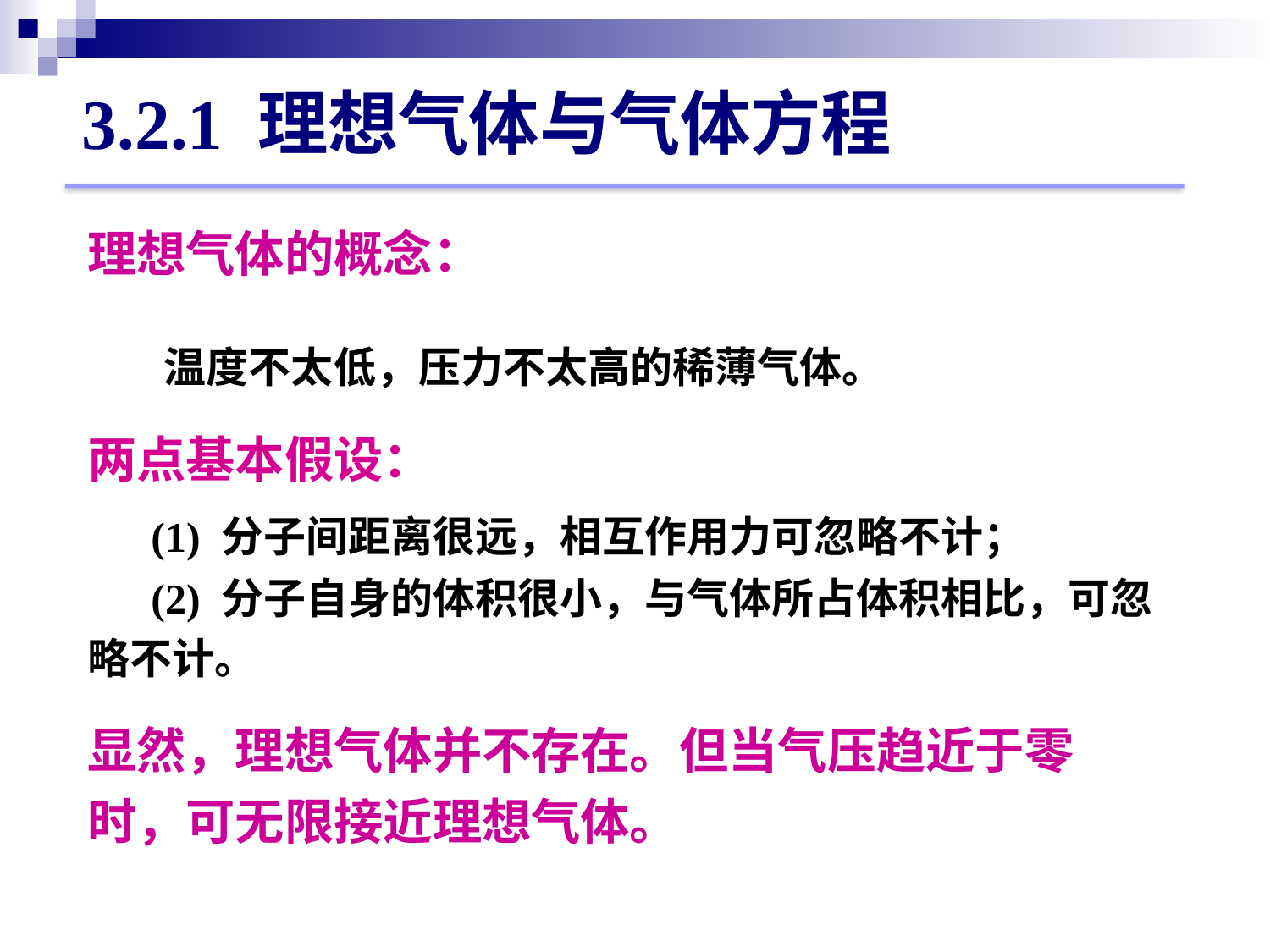

3.2.1 理想气体与气体方程

理想气体的概念：

       温度不太低，压力不太高的稀薄气体。
两点基本假设：
      (1) 分子间距离很远，相互作用力可忽略不计；
      (2) 分子自身的体积很小，与气体所占体积相比，可忽略不计。
显然，理想气体并不存在。但当气压趋近于零时，可无限接近理想气体。